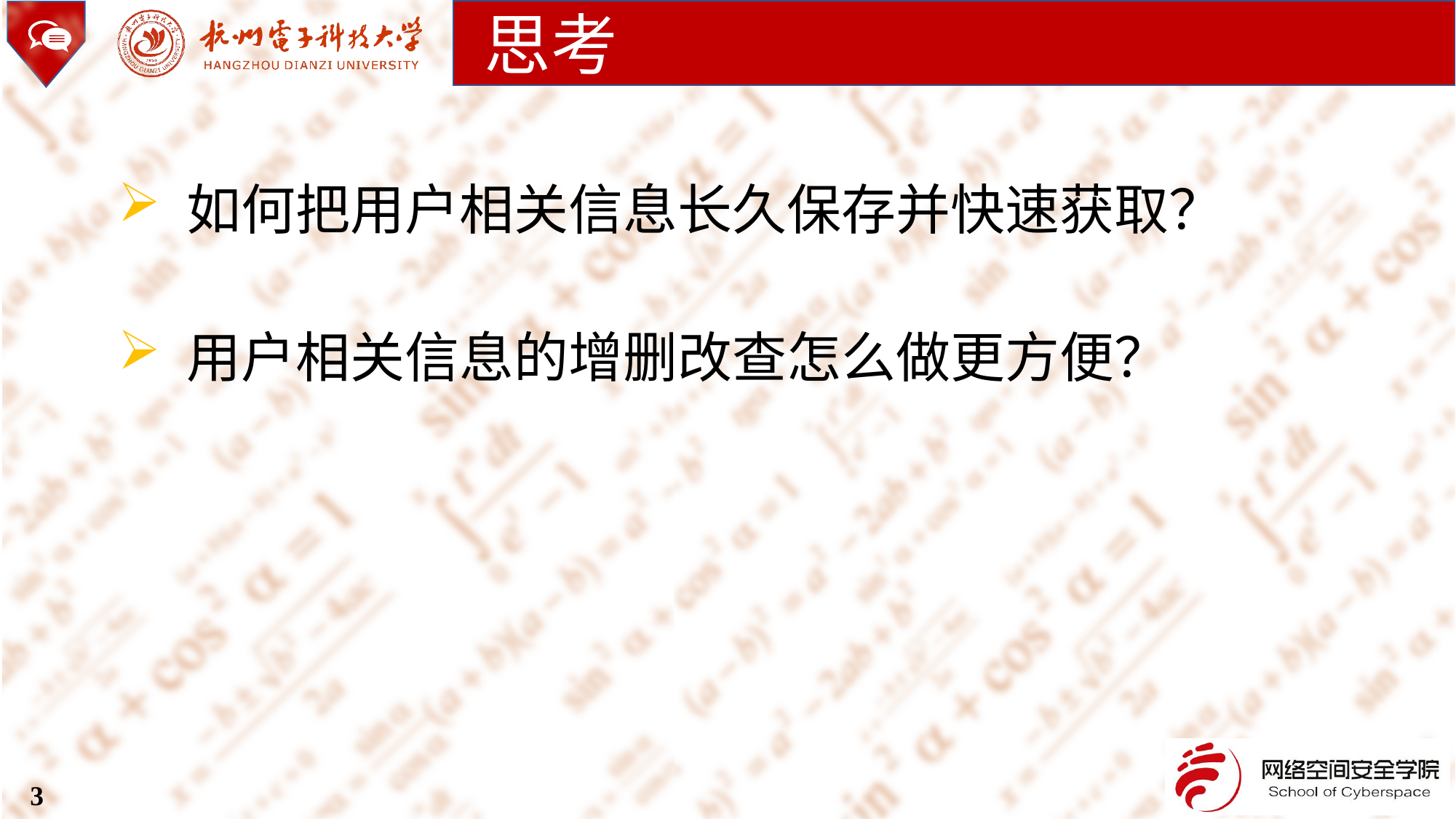

思考
如何把用户相关信息长久保存并快速获取？

用户相关信息的增删改查怎么做更方便？
3